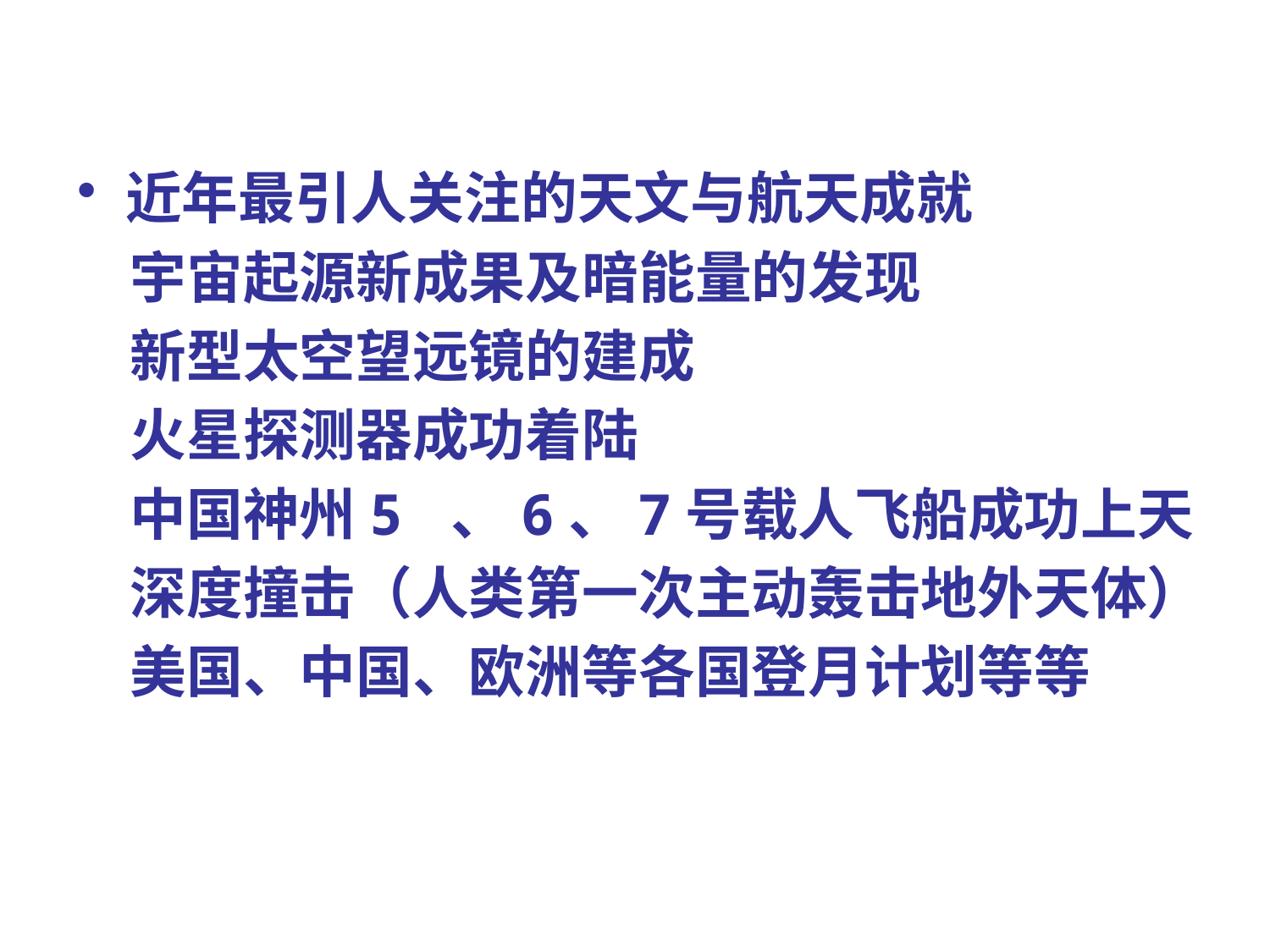

近年最引人关注的天文与航天成就
   宇宙起源新成果及暗能量的发现
   新型太空望远镜的建成
   火星探测器成功着陆
   中国神州5 、6、7号载人飞船成功上天
   深度撞击（人类第一次主动轰击地外天体）
   美国、中国、欧洲等各国登月计划等等